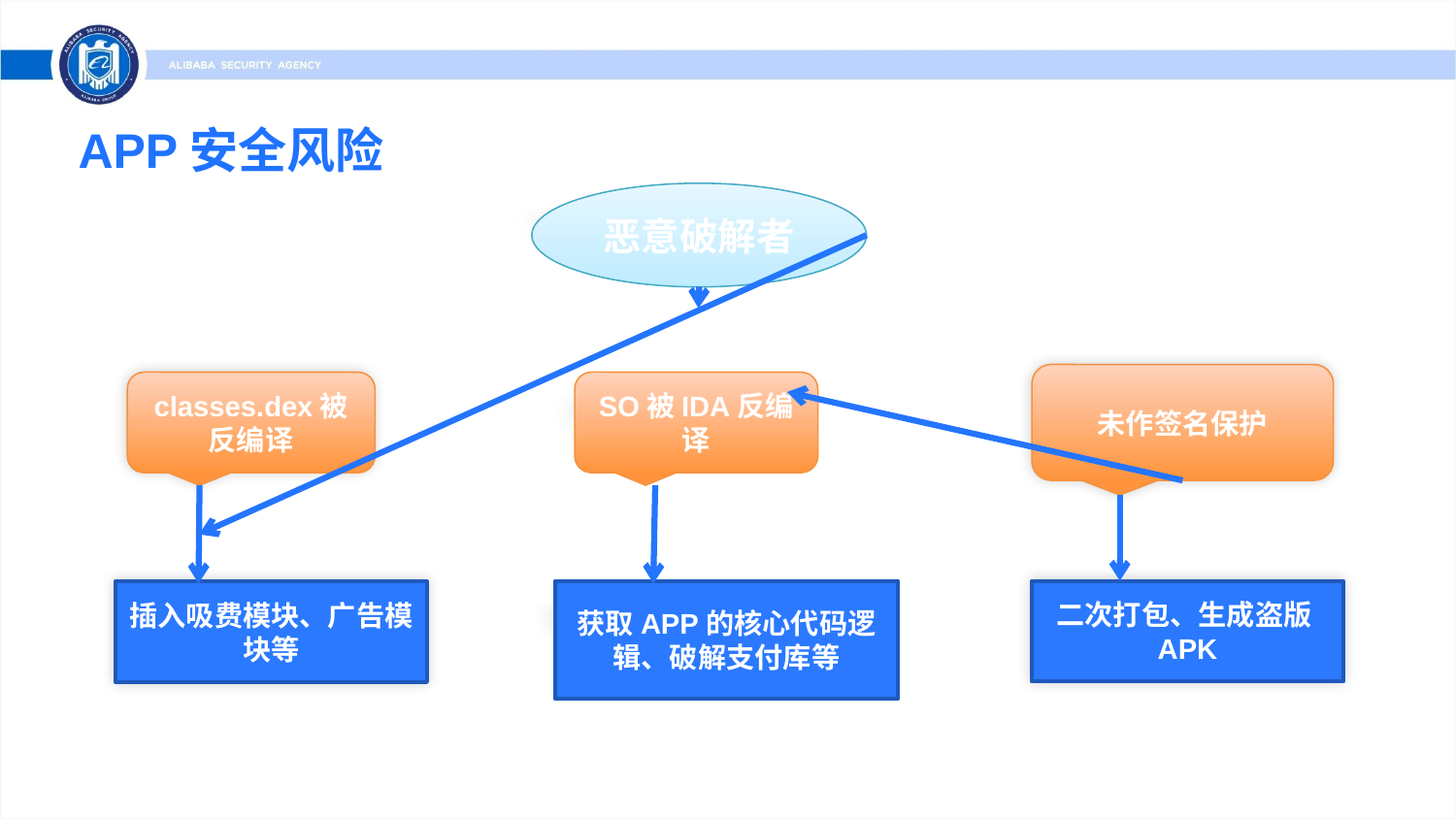

APP安全风险
恶意破解者
未作签名保护
classes.dex被反编译
SO被IDA反编译
获取APP的核心代码逻辑、破解支付库等
二次打包、生成盗版APK
插入吸费模块、广告模块等